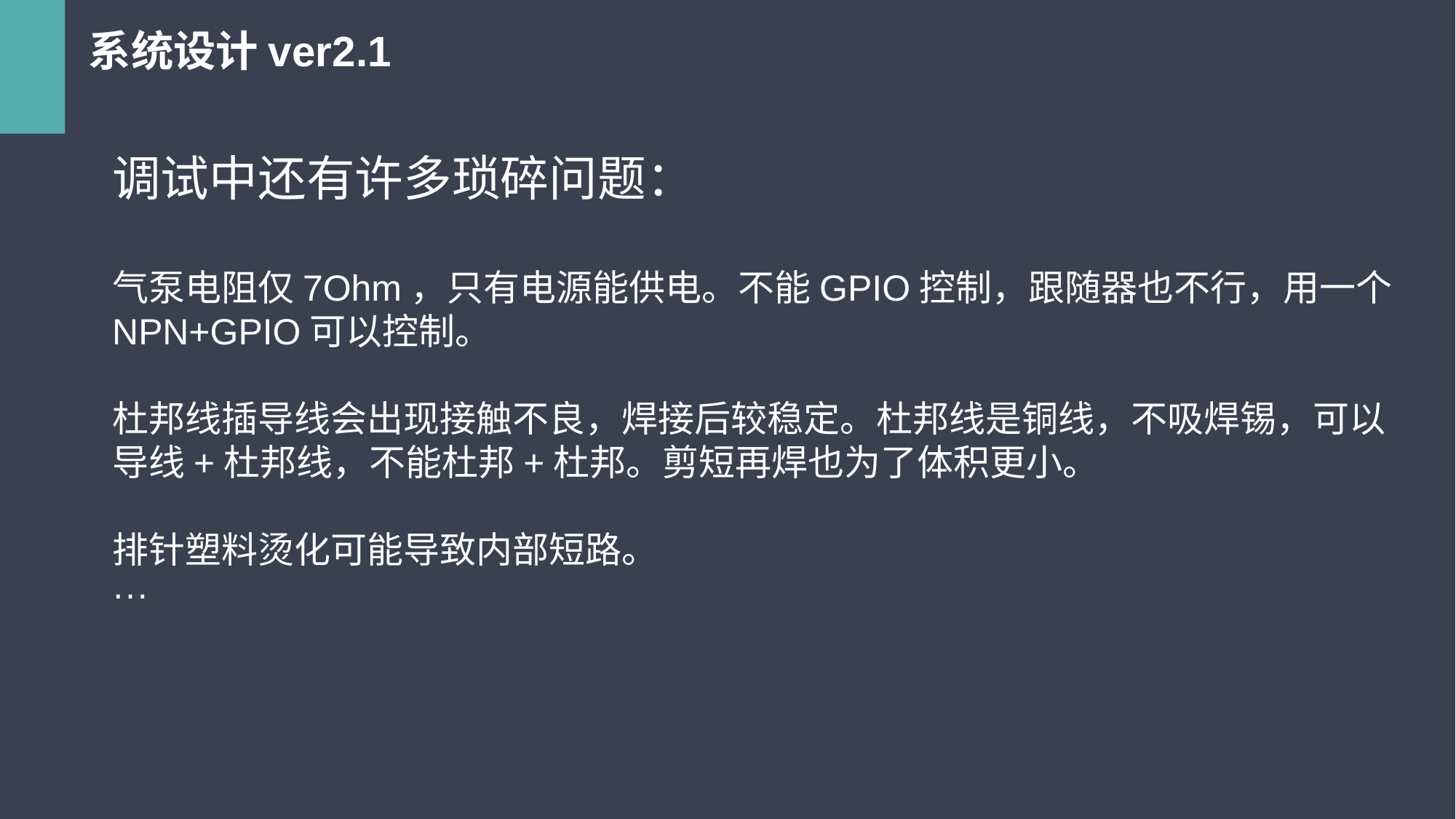

系统设计ver2.1
调试中还有许多琐碎问题：

气泵电阻仅7Ohm，只有电源能供电。不能GPIO控制，跟随器也不行，用一个NPN+GPIO可以控制。

杜邦线插导线会出现接触不良，焊接后较稳定。杜邦线是铜线，不吸焊锡，可以导线+杜邦线，不能杜邦+杜邦。剪短再焊也为了体积更小。

排针塑料烫化可能导致内部短路。
···